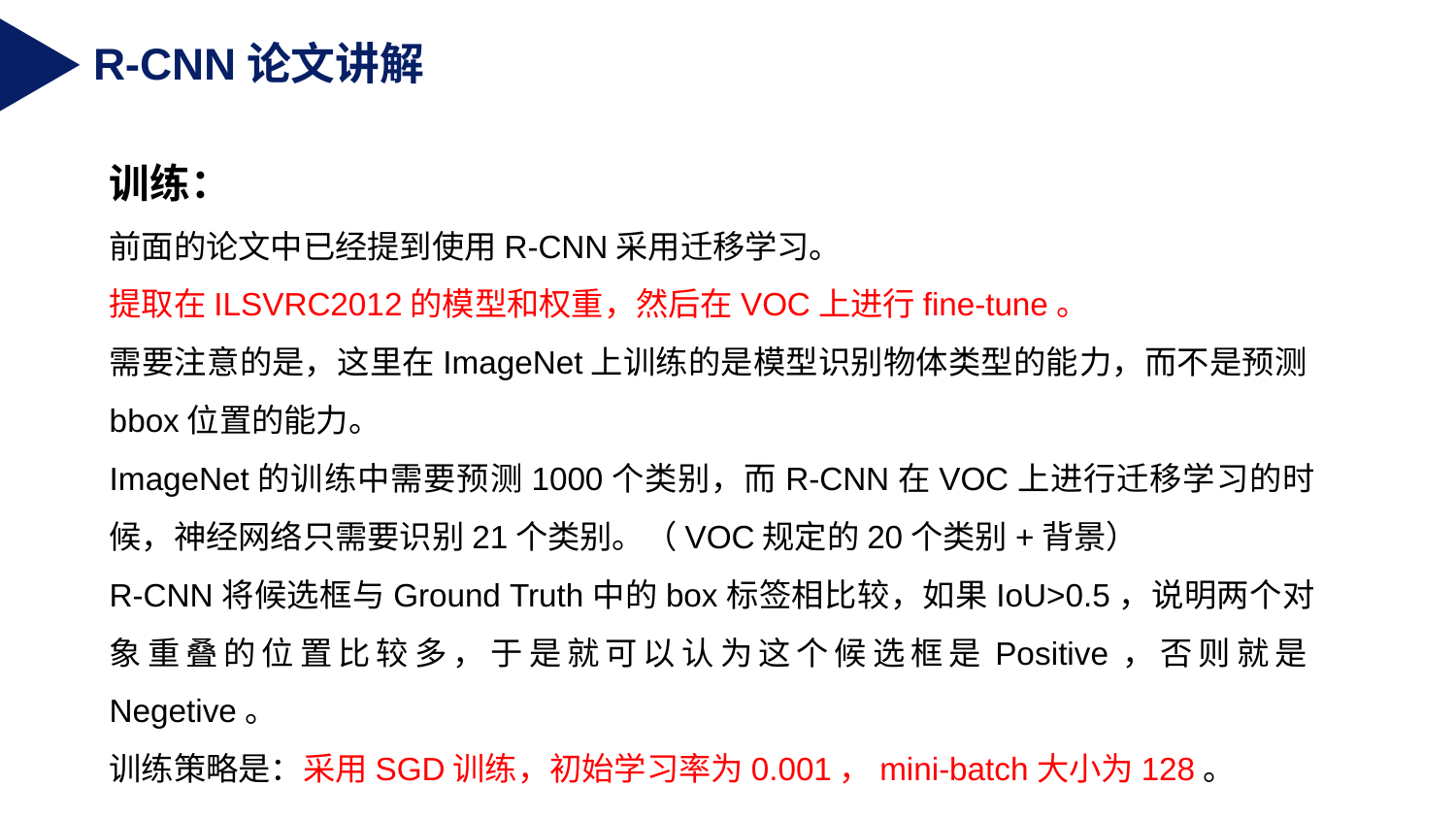

R-CNN论文讲解
训练：
前面的论文中已经提到使用R-CNN采用迁移学习。
提取在ILSVRC2012的模型和权重，然后在VOC上进行fine-tune。
需要注意的是，这里在ImageNet上训练的是模型识别物体类型的能力，而不是预测bbox位置的能力。
ImageNet的训练中需要预测1000个类别，而R-CNN在VOC上进行迁移学习的时候，神经网络只需要识别21个类别。（VOC规定的20个类别+背景）
R-CNN将候选框与Ground Truth中的box标签相比较，如果IoU>0.5，说明两个对象重叠的位置比较多，于是就可以认为这个候选框是Positive，否则就是Negetive。
训练策略是：采用SGD训练，初始学习率为0.001，mini-batch大小为128。